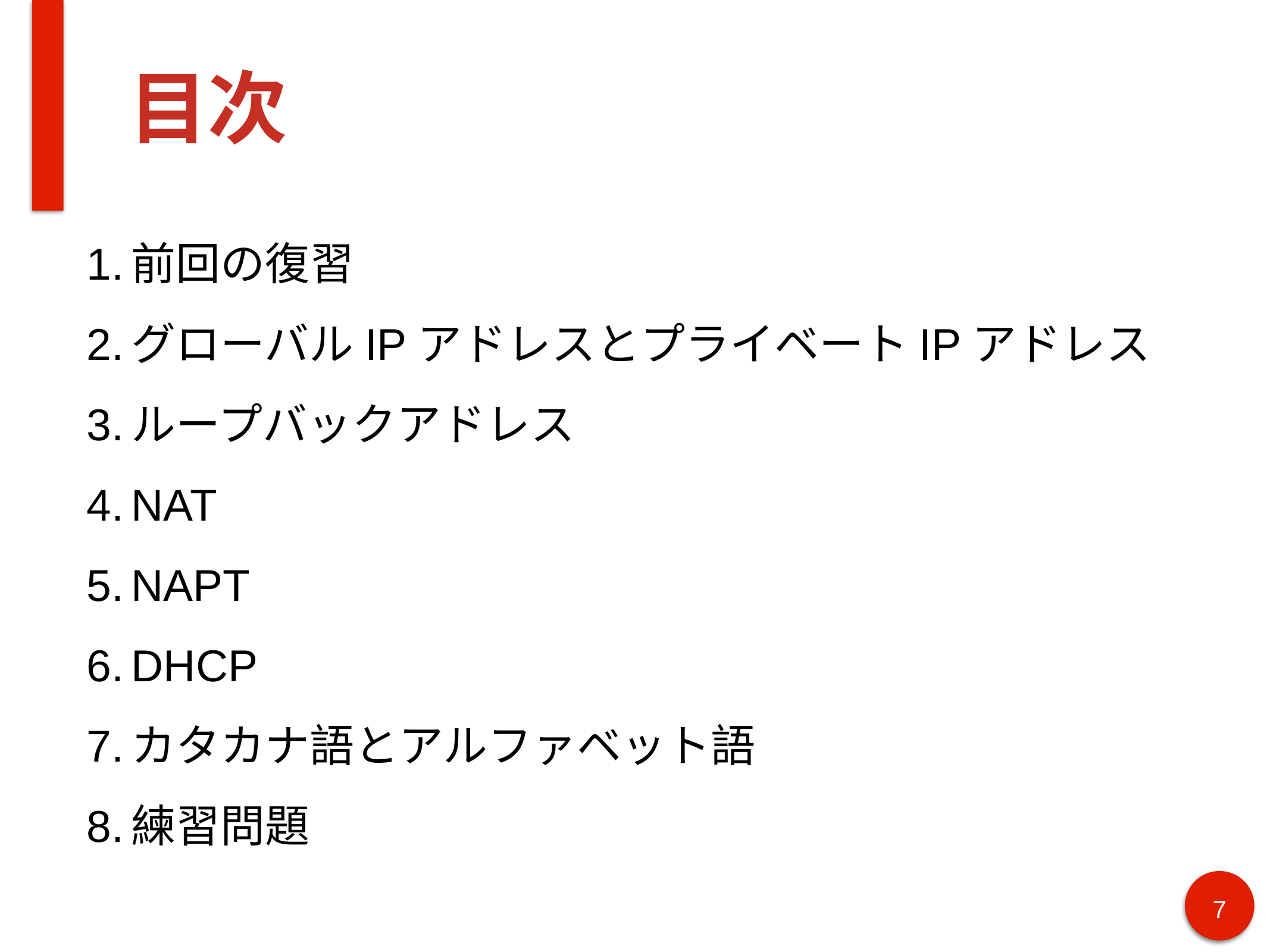

# 目次
前回の復習
グローバルIPアドレスとプライベートIPアドレス
ループバックアドレス
NAT
NAPT
DHCP
カタカナ語とアルファベット語
練習問題

7